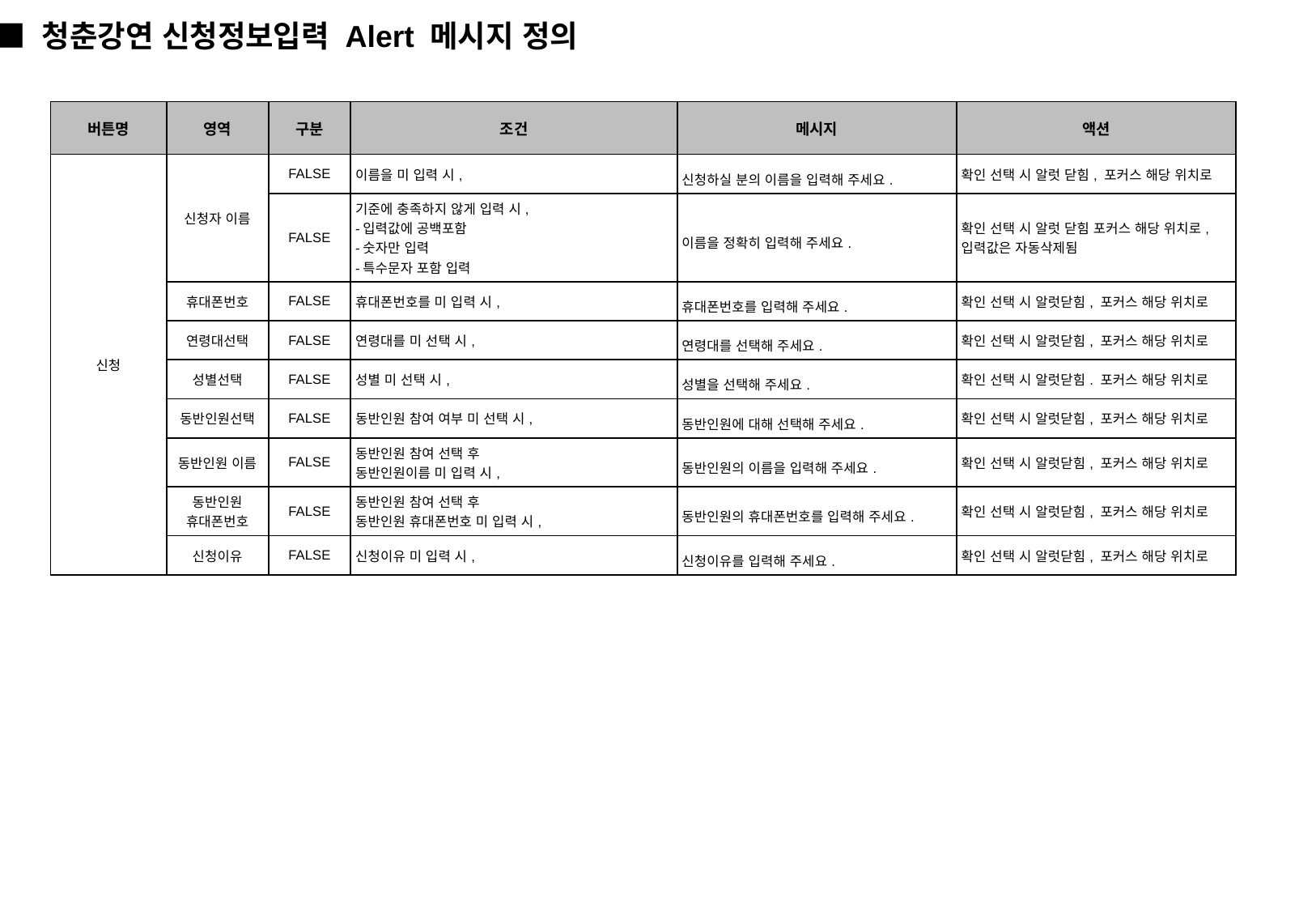

■ 청춘강연 신청정보입력 Alert 메시지 정의
| 버튼명 | 영역 | 구분 | 조건 | 메시지 | 액션 |
| --- | --- | --- | --- | --- | --- |
| 신청 | 신청자 이름 | FALSE | 이름을 미 입력 시, | 신청하실 분의 이름을 입력해 주세요. | 확인 선택 시 알럿 닫힘, 포커스 해당 위치로 |
|  |  | FALSE | 기준에 충족하지 않게 입력 시, -입력값에 공백포함 -숫자만 입력 -특수문자 포함 입력 | 이름을 정확히 입력해 주세요. | 확인 선택 시 알럿 닫힘 포커스 해당 위치로, 입력값은 자동삭제됨 |
|  | 휴대폰번호 | FALSE | 휴대폰번호를 미 입력 시, | 휴대폰번호를 입력해 주세요. | 확인 선택 시 알럿닫힘, 포커스 해당 위치로 |
|  | 연령대선택 | FALSE | 연령대를 미 선택 시, | 연령대를 선택해 주세요. | 확인 선택 시 알럿닫힘, 포커스 해당 위치로 |
|  | 성별선택 | FALSE | 성별 미 선택 시, | 성별을 선택해 주세요. | 확인 선택 시 알럿닫힘. 포커스 해당 위치로 |
|  | 동반인원선택 | FALSE | 동반인원 참여 여부 미 선택 시, | 동반인원에 대해 선택해 주세요. | 확인 선택 시 알럿닫힘, 포커스 해당 위치로 |
|  | 동반인원 이름 | FALSE | 동반인원 참여 선택 후 동반인원이름 미 입력 시, | 동반인원의 이름을 입력해 주세요. | 확인 선택 시 알럿닫힘, 포커스 해당 위치로 |
|  | 동반인원 휴대폰번호 | FALSE | 동반인원 참여 선택 후 동반인원 휴대폰번호 미 입력 시, | 동반인원의 휴대폰번호를 입력해 주세요. | 확인 선택 시 알럿닫힘, 포커스 해당 위치로 |
|  | 신청이유 | FALSE | 신청이유 미 입력 시, | 신청이유를 입력해 주세요. | 확인 선택 시 알럿닫힘, 포커스 해당 위치로 |